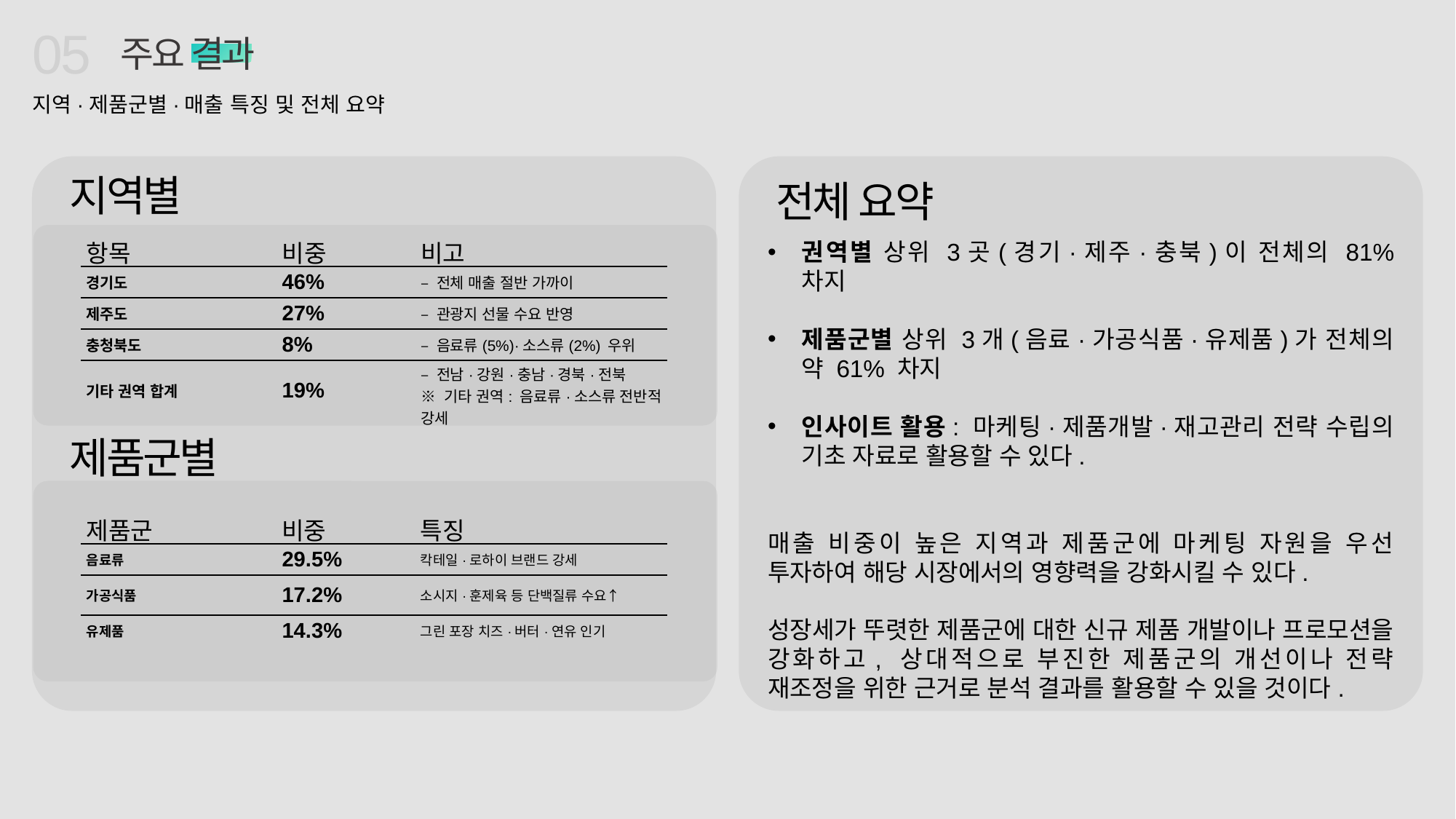

05
주요 결과

지역·제품군별·매출 특징 및 전체 요약

지역별
전체 요약

| 항목 | 비중 | 비고 |
| --- | --- | --- |
| 경기도 | 46% | – 전체 매출 절반 가까이 |
| 제주도 | 27% | – 관광지 선물 수요 반영 |
| 충청북도 | 8% | – 음료류(5%)·소스류(2%) 우위 |
| 기타 권역 합계 | 19% | – 전남·강원·충남·경북·전북 ※ 기타 권역: 음료류·소스류 전반적 강세 |
권역별 상위 3곳(경기·제주·충북)이 전체의 81% 차지

제품군별 상위 3개(음료·가공식품·유제품)가 전체의 약 61% 차지

인사이트 활용: 마케팅·제품개발·재고관리 전략 수립의 기초 자료로 활용할 수 있다.

매출 비중이 높은 지역과 제품군에 마케팅 자원을 우선 투자하여 해당 시장에서의 영향력을 강화시킬 수 있다.

성장세가 뚜렷한 제품군에 대한 신규 제품 개발이나 프로모션을 강화하고, 상대적으로 부진한 제품군의 개선이나 전략 재조정을 위한 근거로 분석 결과를 활용할 수 있을 것이다.
제품군별

| 제품군 | 비중 | 특징 |
| --- | --- | --- |
| 음료류 | 29.5% | 칵테일·로하이 브랜드 강세 |
| 가공식품 | 17.2% | 소시지·훈제육 등 단백질류 수요↑ |
| 유제품 | 14.3% | 그린 포장 치즈·버터·연유 인기 |